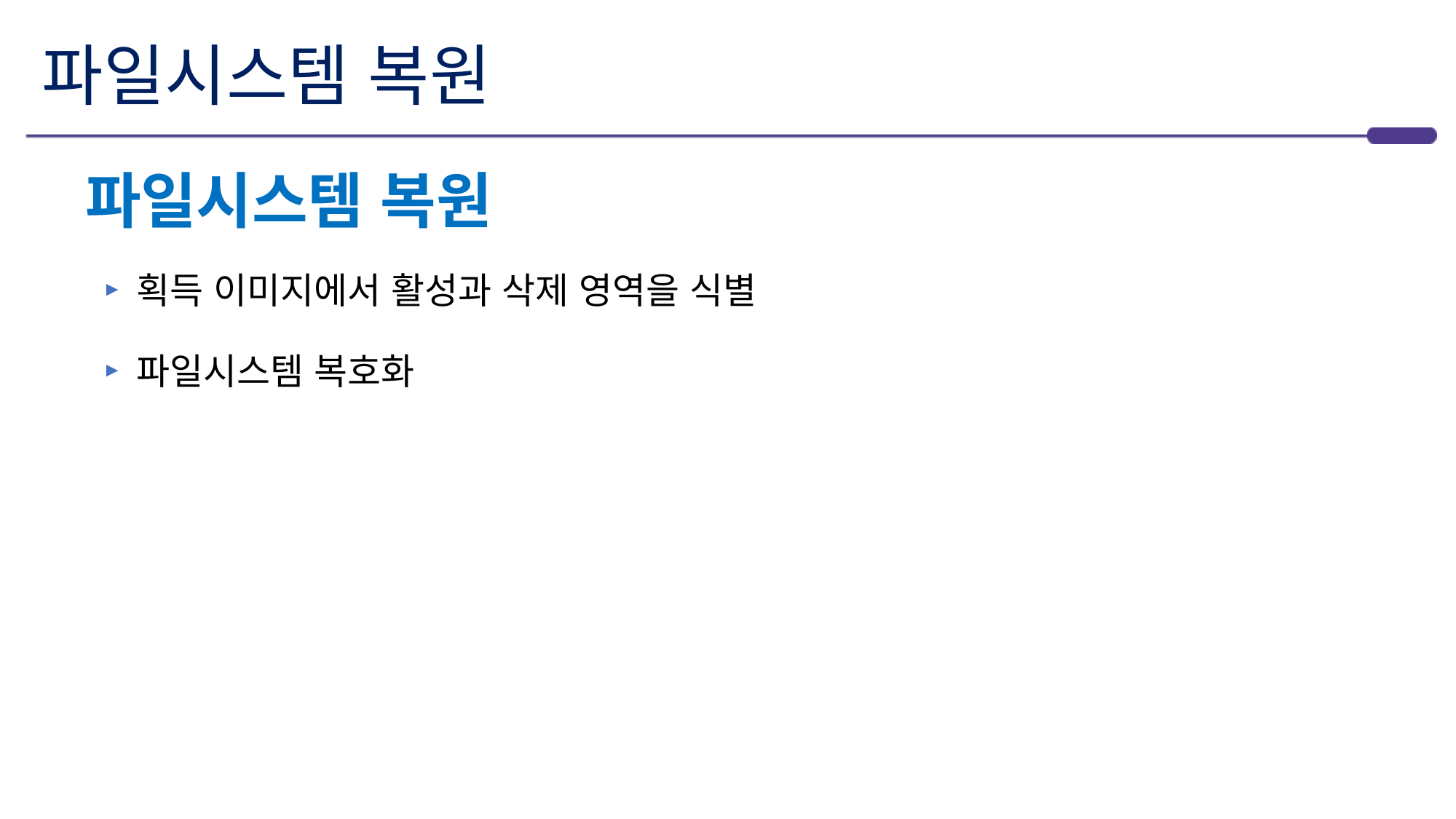

# 파일시스템 복원
파일시스템 복원
획득 이미지에서 활성과 삭제 영역을 식별
파일시스템 복호화